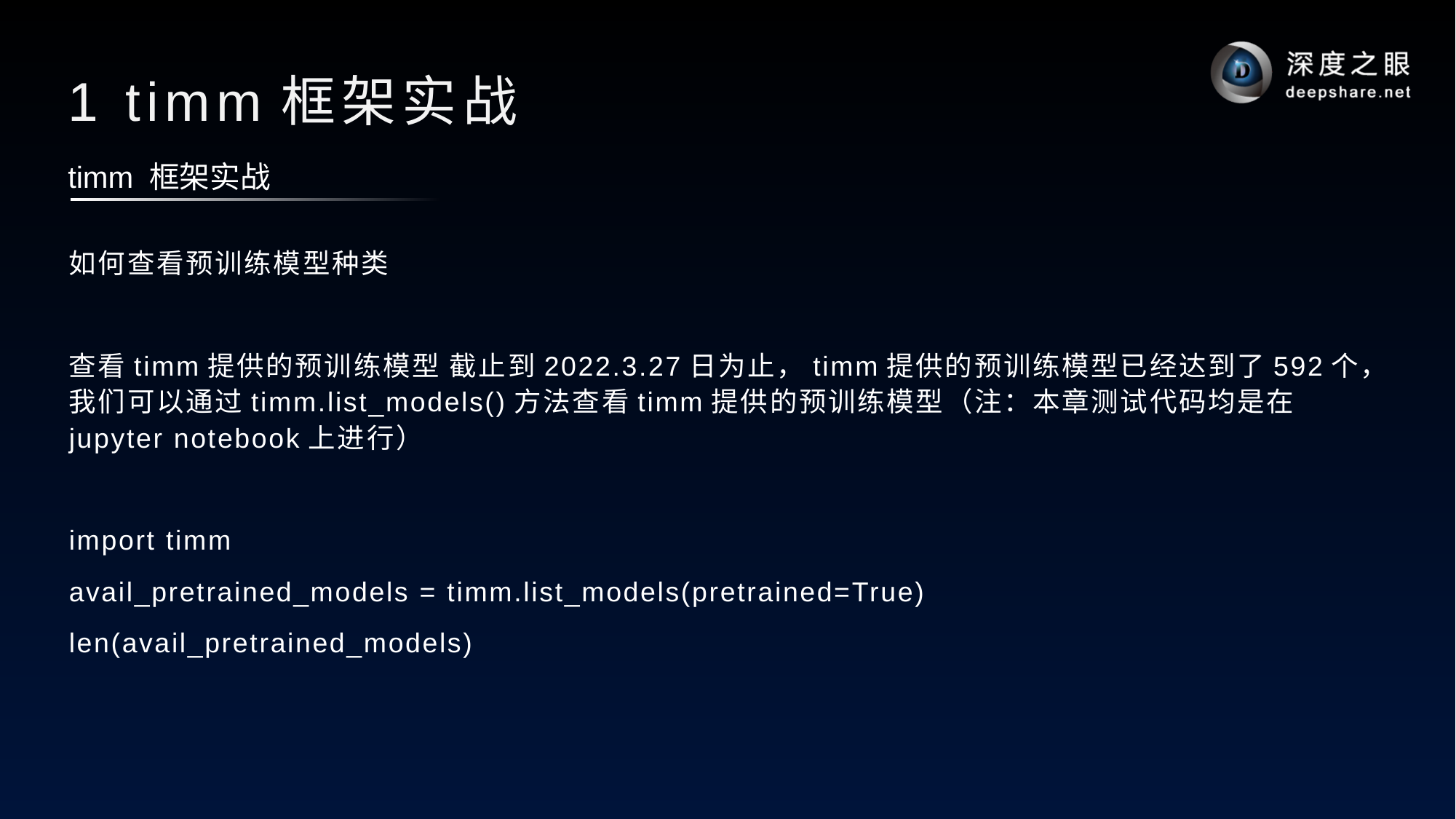

# 1 timm框架实战
timm 框架实战
如何查看预训练模型种类

查看timm提供的预训练模型 截止到2022.3.27日为止，timm提供的预训练模型已经达到了592个，我们可以通过timm.list_models()方法查看timm提供的预训练模型（注：本章测试代码均是在jupyter notebook上进行）

import timm
avail_pretrained_models = timm.list_models(pretrained=True)
len(avail_pretrained_models)